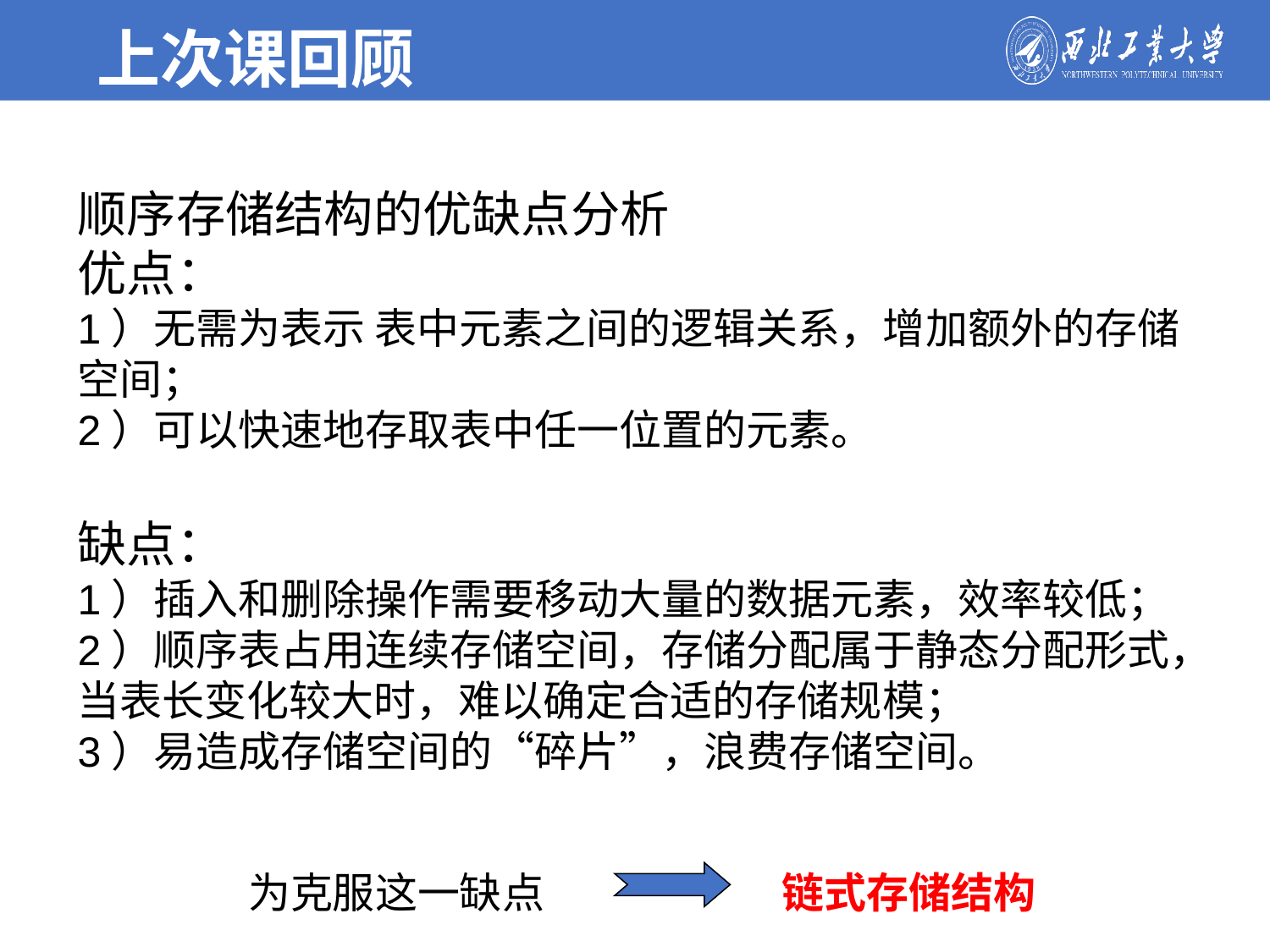

上次课回顾
顺序存储结构的优缺点分析
优点：
1）无需为表示 表中元素之间的逻辑关系，增加额外的存储空间；
2）可以快速地存取表中任一位置的元素。

缺点：
1）插入和删除操作需要移动大量的数据元素，效率较低；
2）顺序表占用连续存储空间，存储分配属于静态分配形式，当表长变化较大时，难以确定合适的存储规模；
3）易造成存储空间的“碎片”，浪费存储空间。
为克服这一缺点
链式存储结构

3